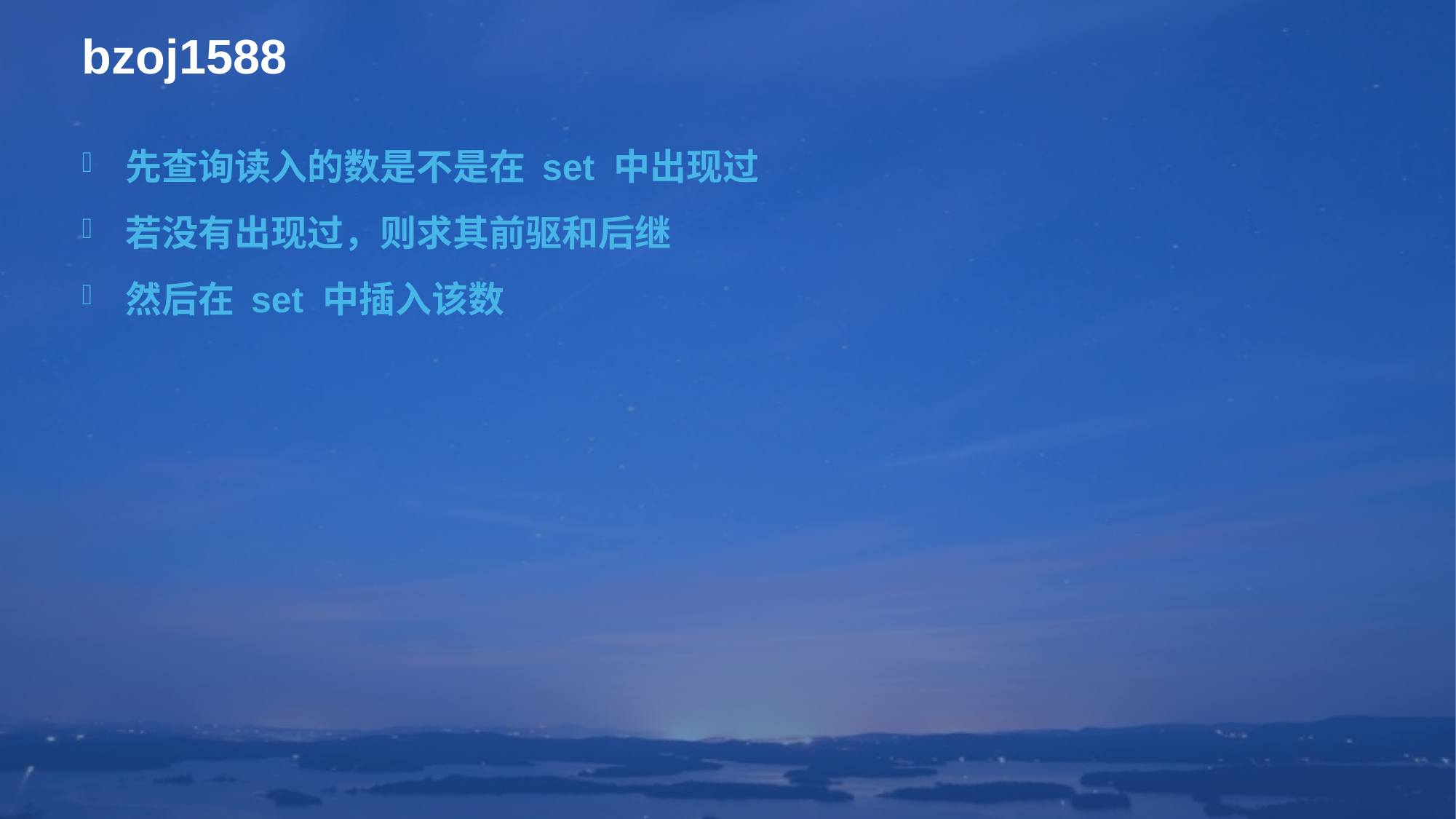

# bzoj1588
先查询读入的数是不是在 set 中出现过
若没有出现过，则求其前驱和后继
然后在 set 中插入该数